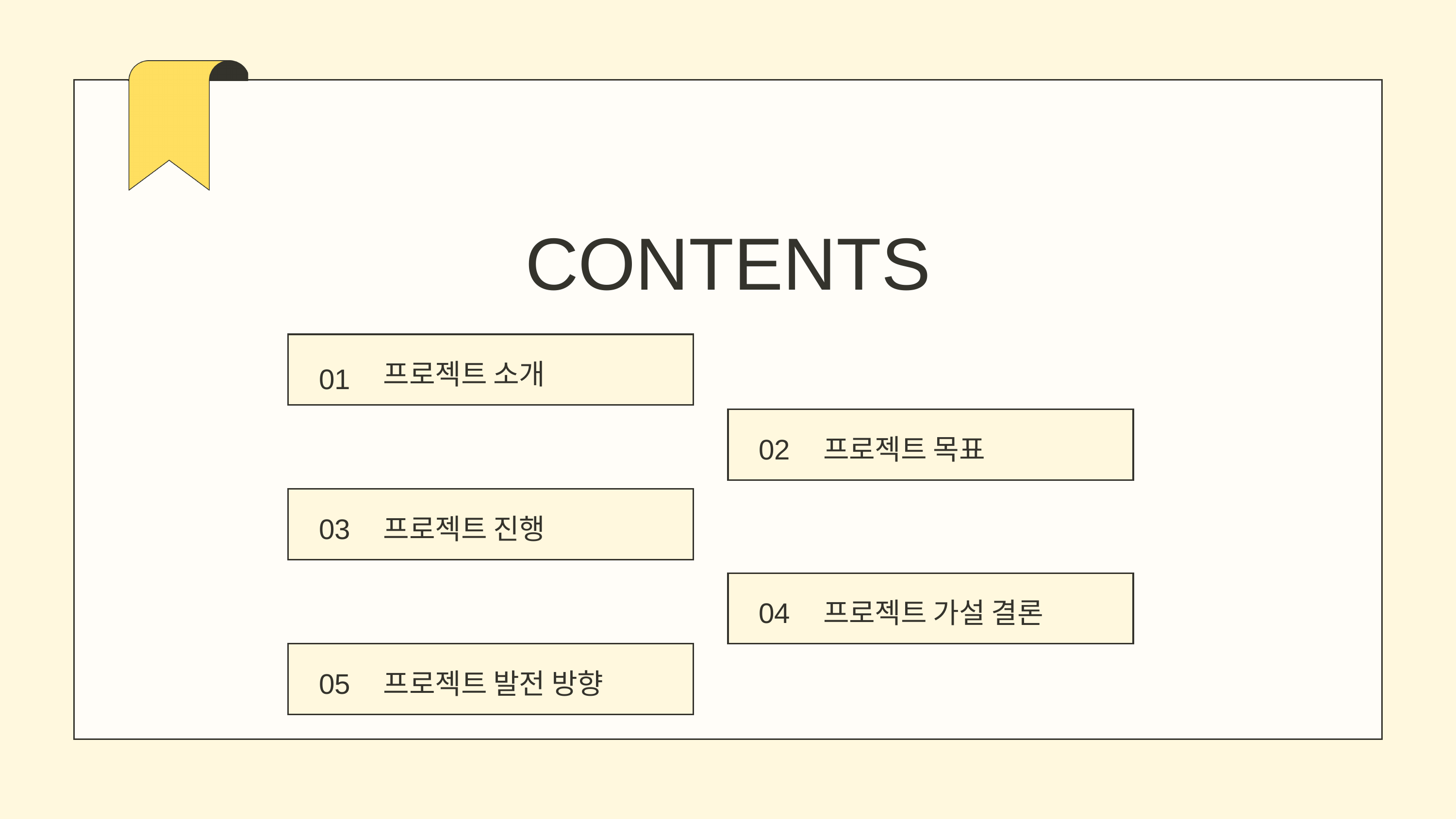

CONTENTS

프로젝트 소개
01

02
프로젝트 목표

03
프로젝트 진행

04
프로젝트 가설 결론

05
프로젝트 발전 방향